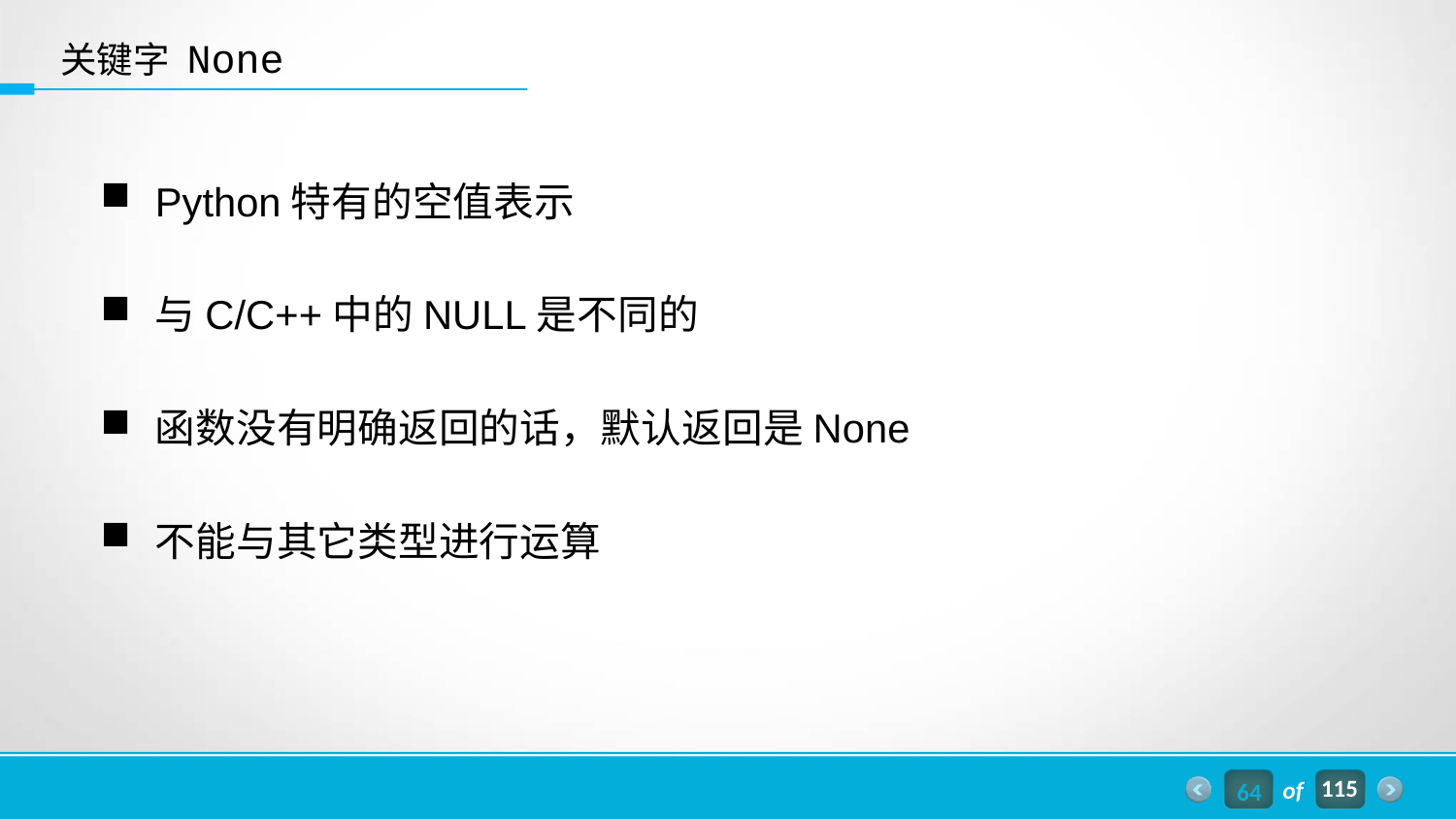

关键字 None

Python特有的空值表示

与C/C++中的NULL是不同的

函数没有明确返回的话，默认返回是None

不能与其它类型进行运算

64